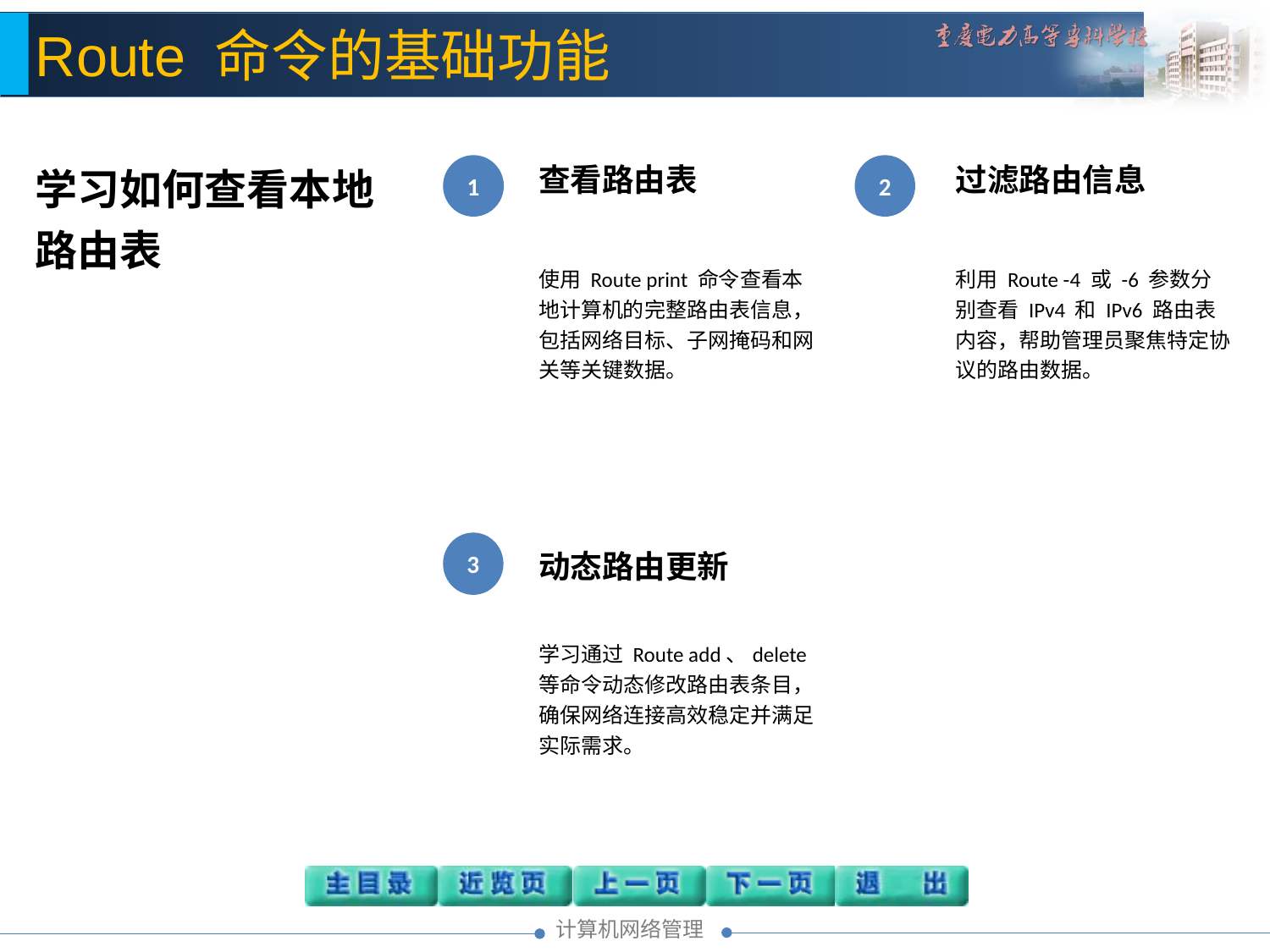

Route 命令的基础功能
学习如何查看本地路由表
查看路由表
使用 Route print 命令查看本地计算机的完整路由表信息，包括网络目标、子网掩码和网关等关键数据。
1
过滤路由信息
利用 Route -4 或 -6 参数分别查看 IPv4 和 IPv6 路由表内容，帮助管理员聚焦特定协议的路由数据。
2
3
动态路由更新
学习通过 Route add、delete 等命令动态修改路由表条目，确保网络连接高效稳定并满足实际需求。